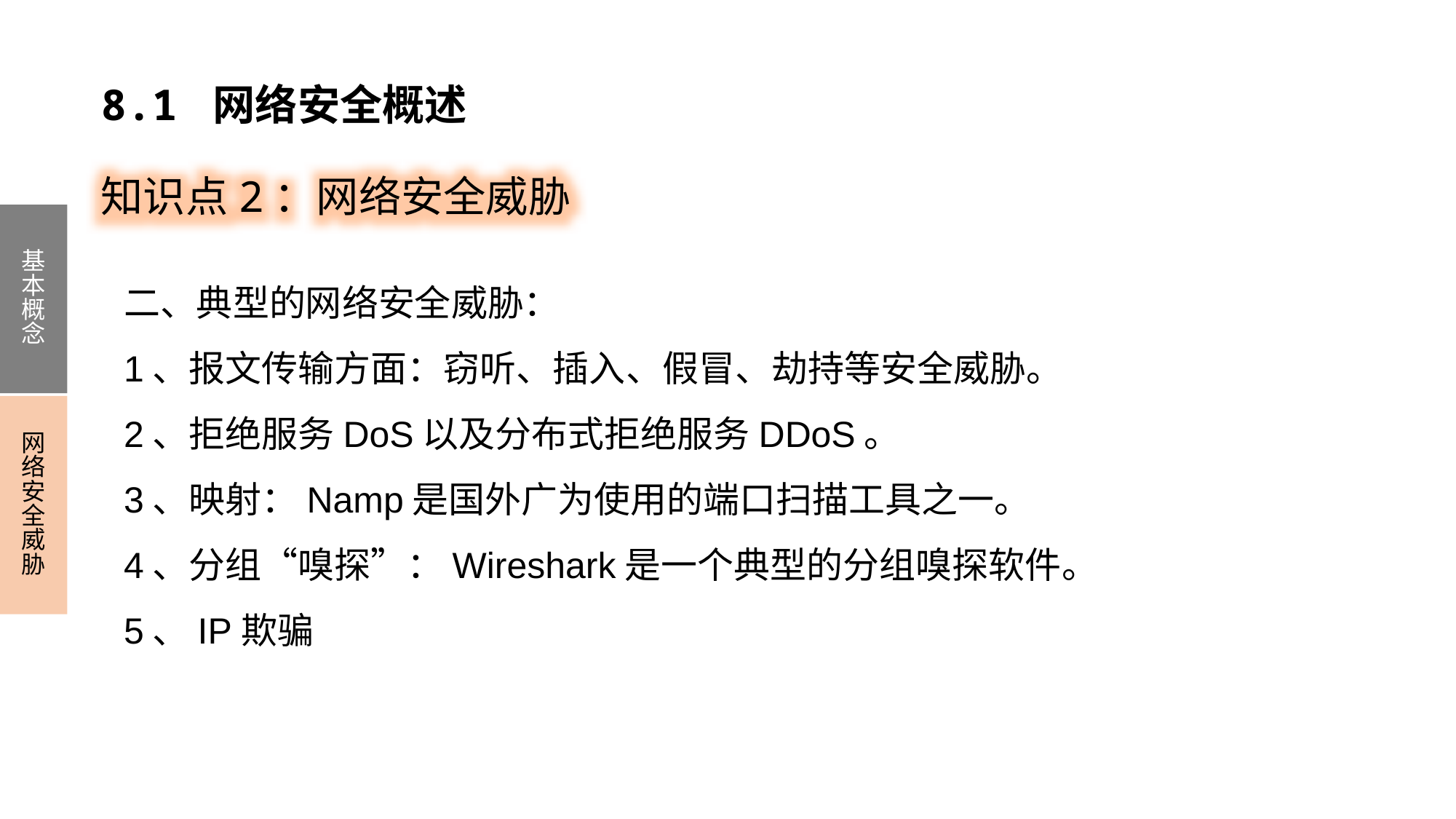

8.1 网络安全概述
知识点2：网络安全威胁
基本概念
网络安全威胁
二、典型的网络安全威胁：
1、报文传输方面：窃听、插入、假冒、劫持等安全威胁。
2、拒绝服务DoS以及分布式拒绝服务DDoS。
3、映射：Namp是国外广为使用的端口扫描工具之一。
4、分组“嗅探”：Wireshark是一个典型的分组嗅探软件。
5、IP欺骗